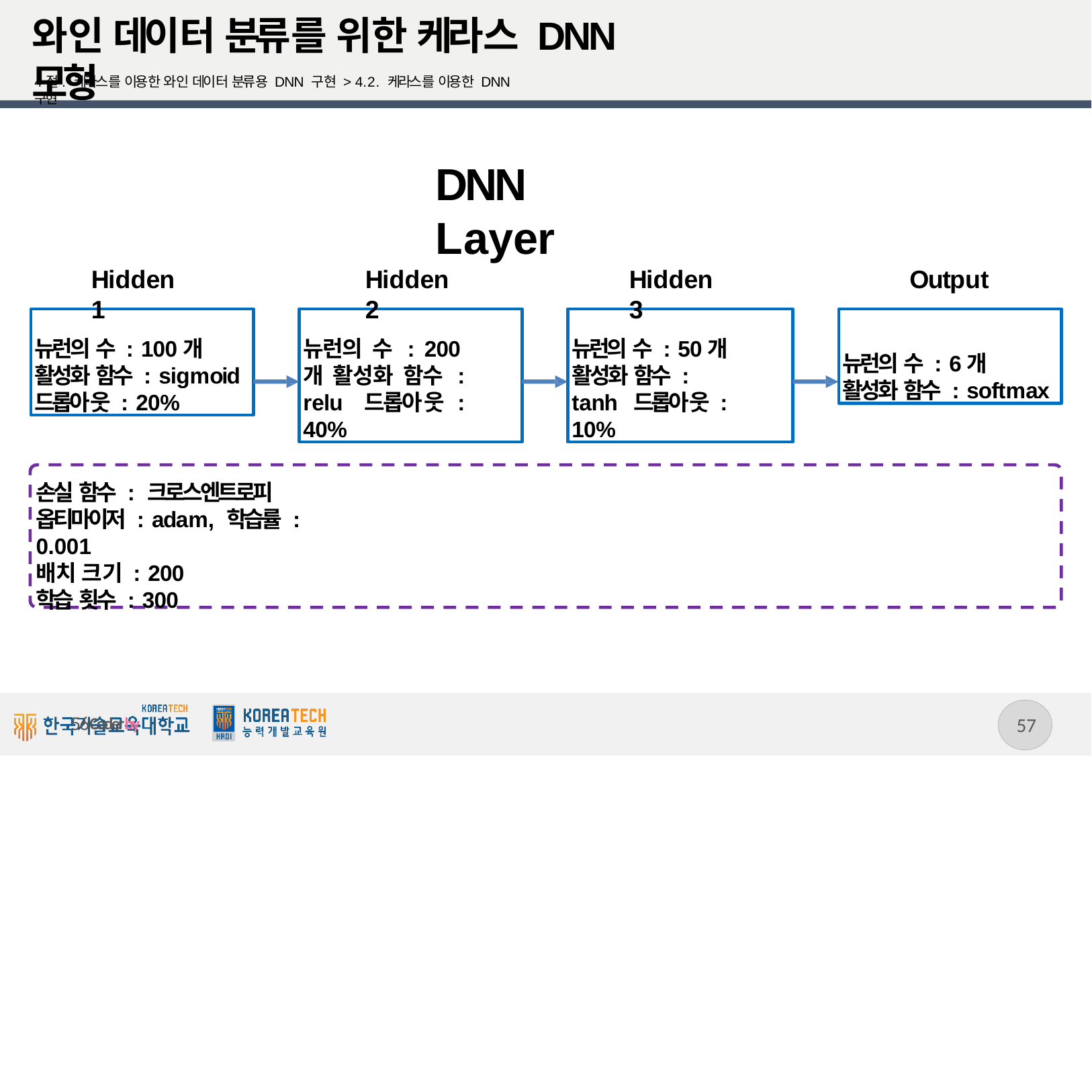

# 와인 데이터 분류를 위한 케라스 DNN 모형
4절. 케라스를 이용한 와인 데이터 분류용 DNN 구현 > 4.2. 케라스를 이용한 DNN 구현
DNN Layer
Hidden 1
Hidden 2
Hidden 3
Output
뉴런의 수 : 100개
활성화 함수 : sigmoid
드롭아웃 : 20%
뉴런의 수 : 200개  활성화 함수 : relu  드롭아웃 : 40%
뉴런의 수 : 50개  활성화 함수 : tanh  드롭아웃 : 10%

뉴런의 수 : 6개
활성화 함수 : softmax

손실 함수 : 크로스엔트로피
옵티마이저 : adam, 학습률 : 0.001
배치 크기 : 200
학습 횟수 : 300
57
56Coderby